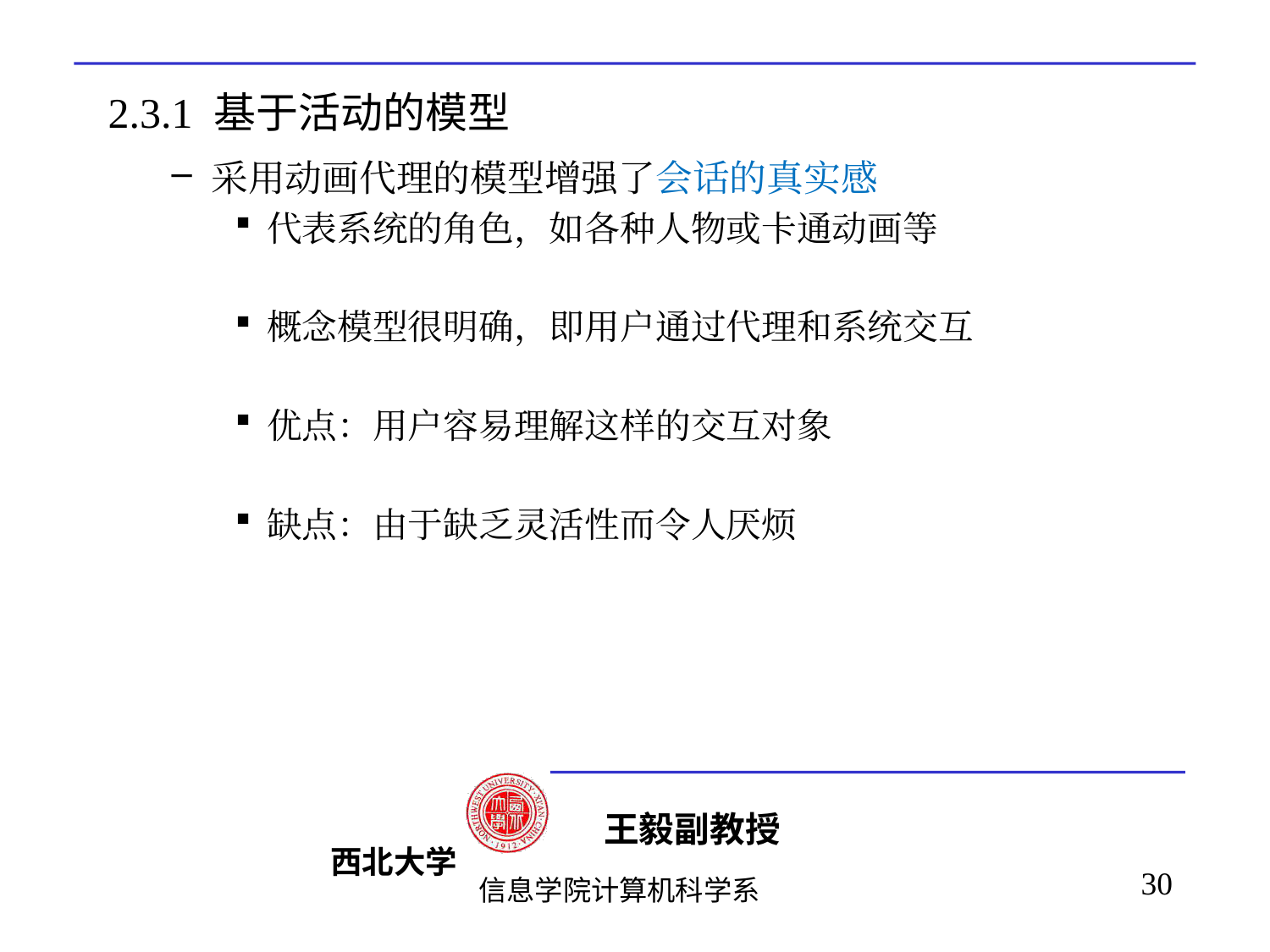

# 2.3.1 基于活动的模型
采用动画代理的模型增强了会话的真实感
代表系统的角色，如各种人物或卡通动画等

概念模型很明确，即用户通过代理和系统交互

优点：用户容易理解这样的交互对象

缺点：由于缺乏灵活性而令人厌烦

30